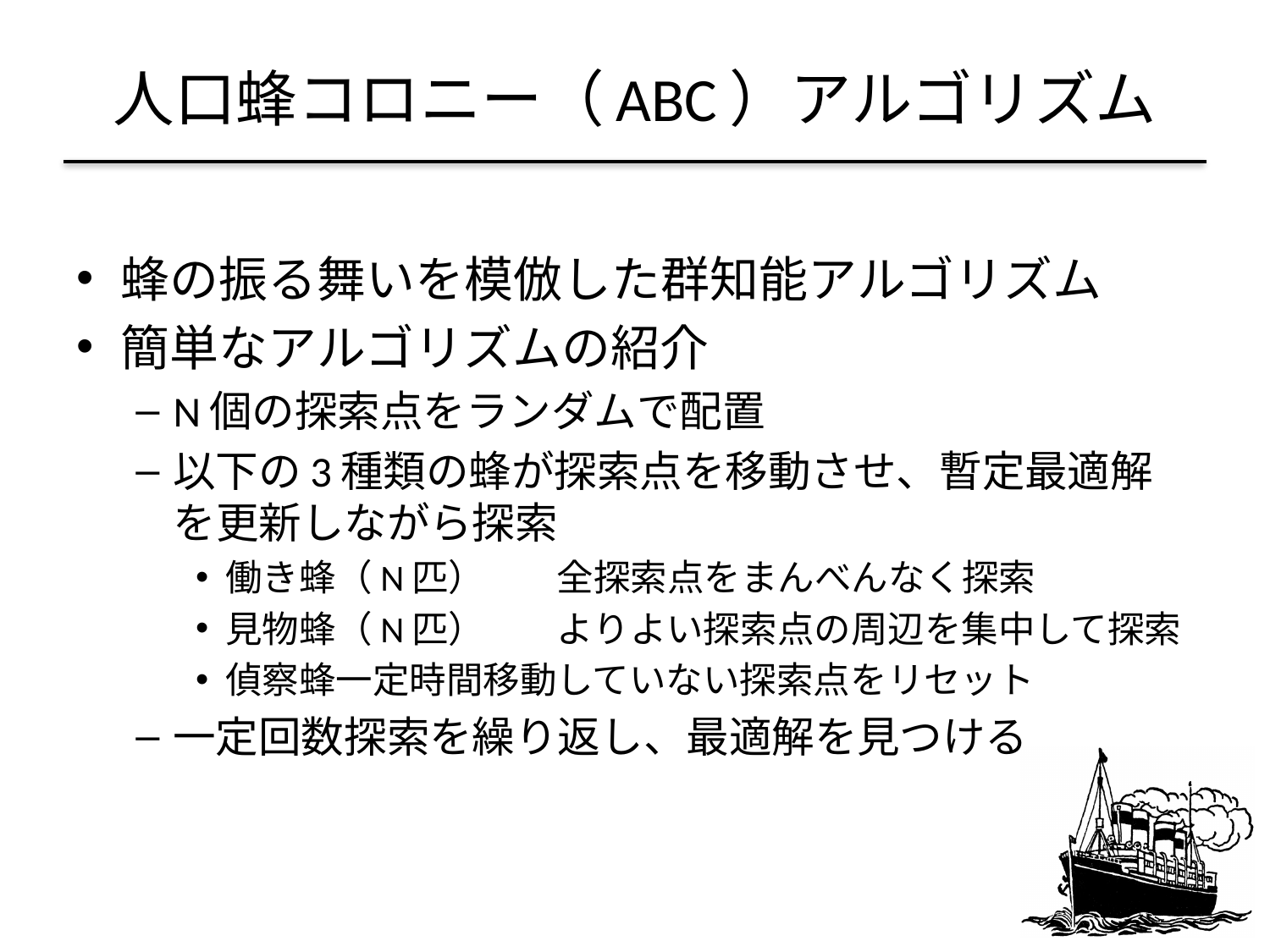

# 人口蜂コロニー（ABC）アルゴリズム
蜂の振る舞いを模倣した群知能アルゴリズム
簡単なアルゴリズムの紹介
N個の探索点をランダムで配置
以下の3種類の蜂が探索点を移動させ、暫定最適解を更新しながら探索
働き蜂（N匹）　	全探索点をまんべんなく探索
見物蜂（N匹）　	よりよい探索点の周辺を集中して探索
偵察蜂			一定時間移動していない探索点をリセット
一定回数探索を繰り返し、最適解を見つける